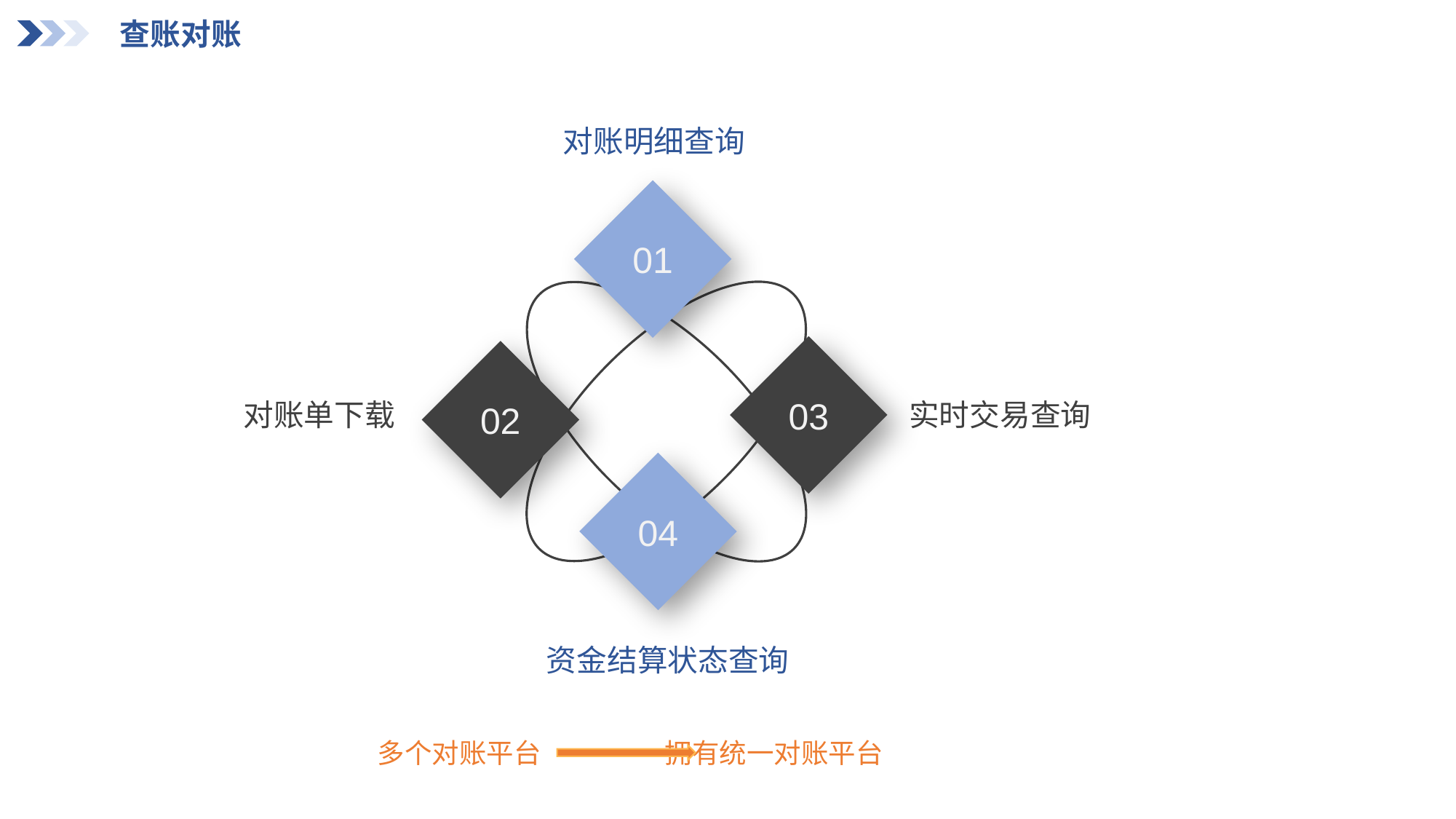

查账对账

对账明细查询
01

03
02
对账单下载
实时交易查询
04
资金结算状态查询
多个对账平台                    拥有统一对账平台